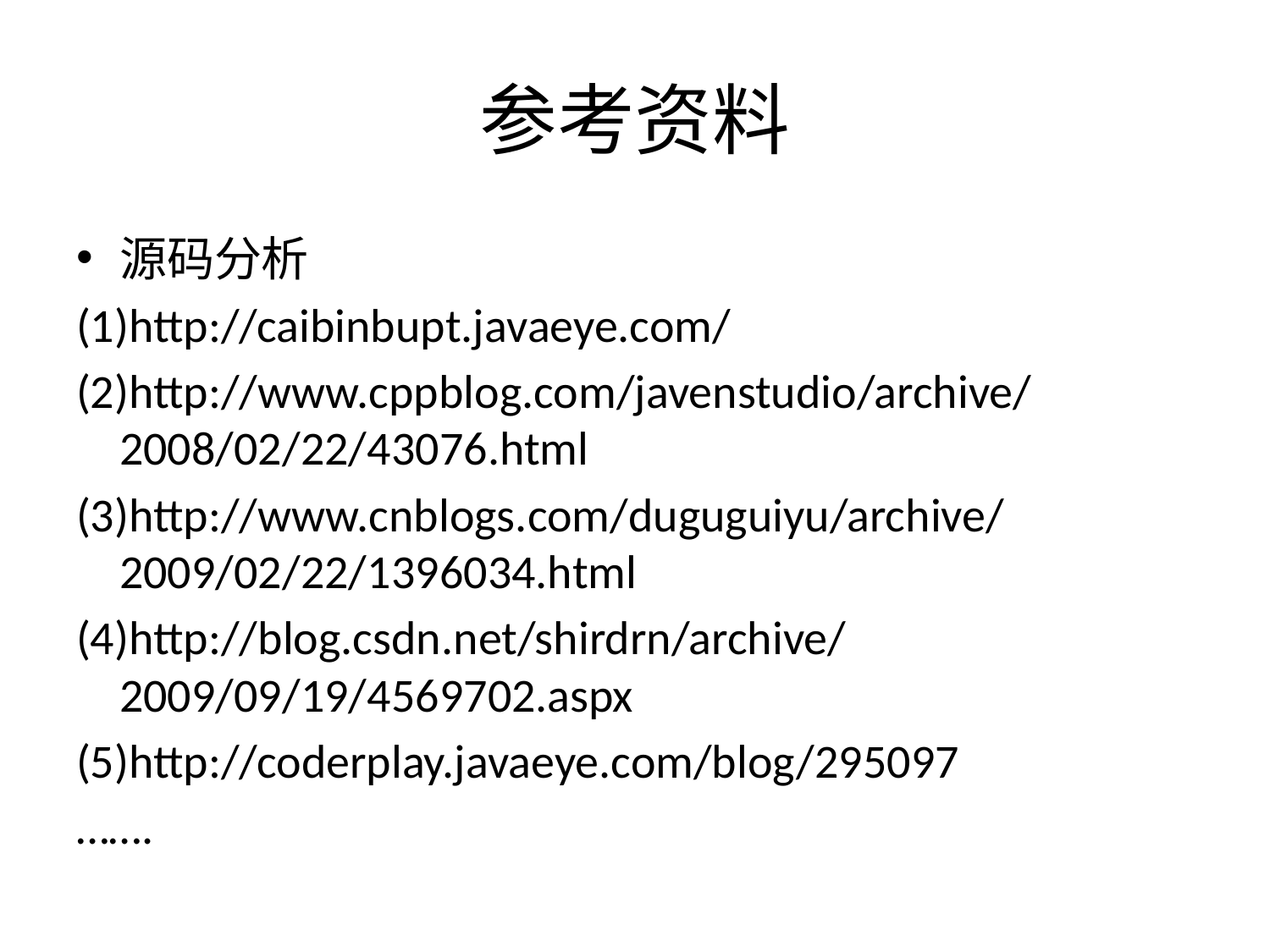

# 参考资料
源码分析
(1)http://caibinbupt.javaeye.com/
(2)http://www.cppblog.com/javenstudio/archive/2008/02/22/43076.html
(3)http://www.cnblogs.com/duguguiyu/archive/2009/02/22/1396034.html
(4)http://blog.csdn.net/shirdrn/archive/2009/09/19/4569702.aspx
(5)http://coderplay.javaeye.com/blog/295097
…….